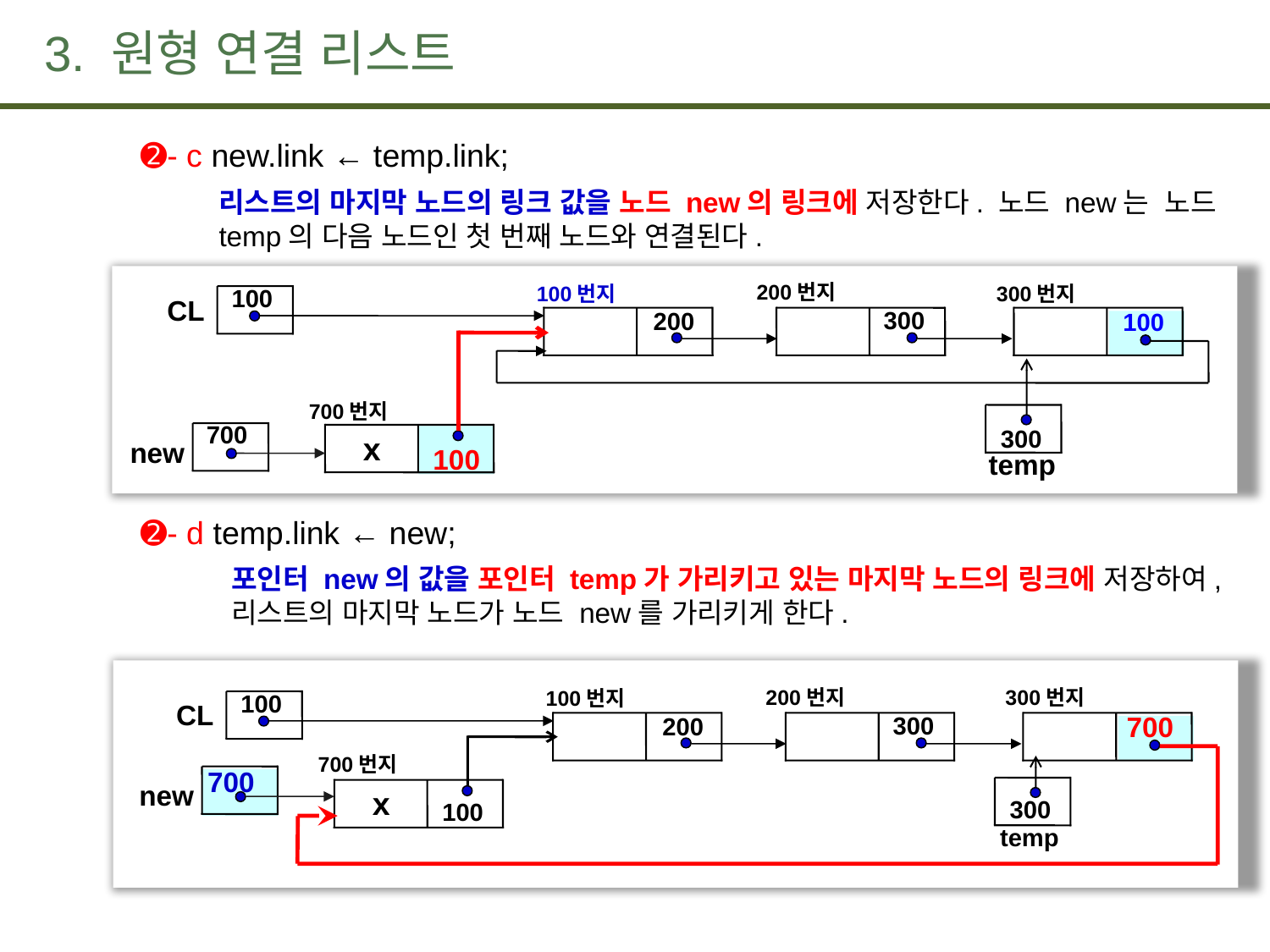

# 3. 원형 연결 리스트
 ➋- c new.link ← temp.link;
리스트의 마지막 노드의 링크 값을 노드 new의 링크에 저장한다. 노드 new는  노드 temp의 다음 노드인 첫 번째 노드와 연결된다.

 ➋- d temp.link ← new;
포인터 new의 값을 포인터 temp가 가리키고 있는 마지막 노드의 링크에 저장하여, 리스트의 마지막 노드가 노드 new를 가리키게 한다.

200번지

300

100번지

200

300번지

100

CL

100

300
temp

700번지

x

700

new

100

300번지

200번지

300

100번지

200

100

CL

700

700번지

x

100

300
temp

700

new